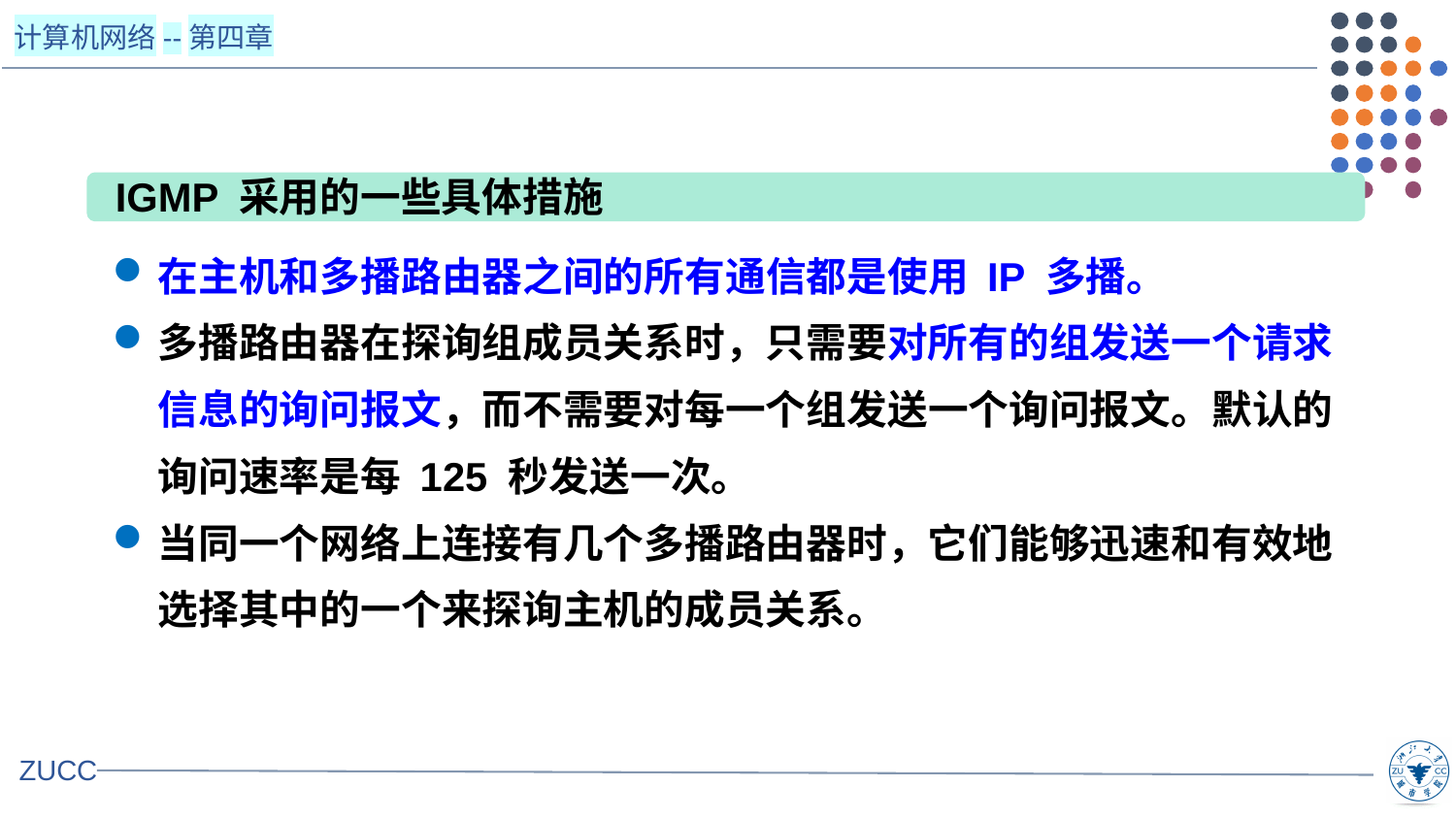

IGMP 采用的一些具体措施

在主机和多播路由器之间的所有通信都是使用 IP 多播。
多播路由器在探询组成员关系时，只需要对所有的组发送一个请求信息的询问报文，而不需要对每一个组发送一个询问报文。默认的询问速率是每 125 秒发送一次。
当同一个网络上连接有几个多播路由器时，它们能够迅速和有效地选择其中的一个来探询主机的成员关系。